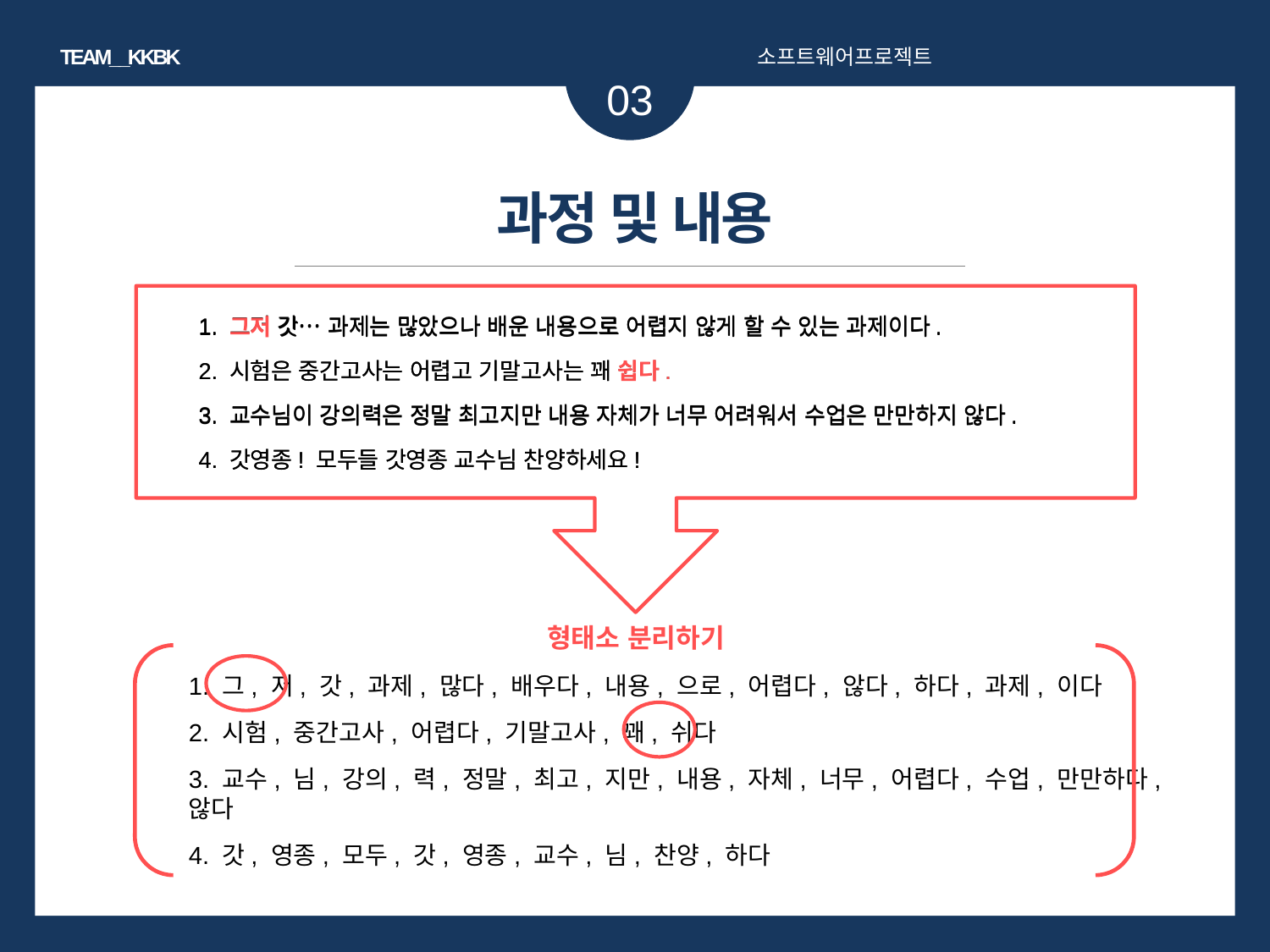

TEAM__KKBK
소프트웨어프로젝트
03

과정 및 내용

1. 그저 갓… 과제는 많았으나 배운 내용으로 어렵지 않게 할 수 있는 과제이다.

2. 시험은 중간고사는 어렵고 기말고사는 꽤 쉽다.

3. 교수님이 강의력은 정말 최고지만 내용 자체가 너무 어려워서 수업은 만만하지 않다.

4. 갓영종! 모두들 갓영종 교수님 찬양하세요!
1. 그저 갓… 과제는 많았으나 배운 내용으로 어렵지 않게 할 수 있는 과제이다.

2. 시험은 중간고사는 어렵고 기말고사는 꽤 쉽다.

3. 교수님이 강의력은 정말 최고지만 내용 자체가 너무 어려워서 수업은 만만하지 않다.

4. 갓영종! 모두들 갓영종 교수님 찬양하세요!
소제목
형태소 분리하기

1. 그, 저, 갓, 과제, 많다, 배우다, 내용, 으로, 어렵다, 않다, 하다, 과제, 이다

2. 시험, 중간고사, 어렵다, 기말고사, 꽤, 쉬다

3. 교수, 님, 강의, 력, 정말, 최고, 지만, 내용, 자체, 너무, 어렵다, 수업, 만만하다, 않다
4. 갓, 영종, 모두, 갓, 영종, 교수, 님, 찬양, 하다